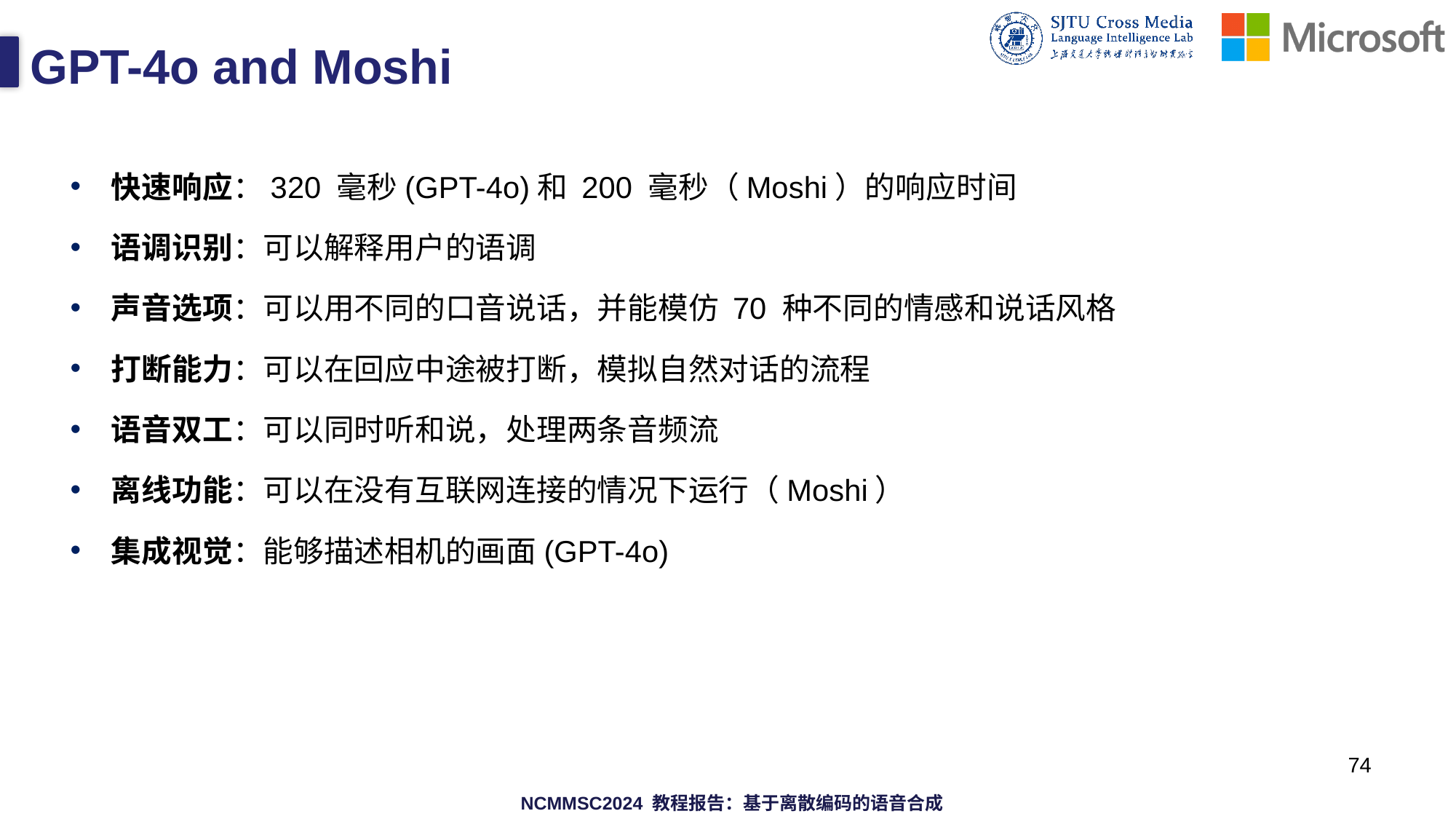

# GPT-4o and Moshi
快速响应：320 毫秒(GPT-4o)和 200 毫秒（Moshi）的响应时间
语调识别：可以解释用户的语调
声音选项：可以用不同的口音说话，并能模仿 70 种不同的情感和说话风格
打断能力：可以在回应中途被打断，模拟自然对话的流程
语音双工：可以同时听和说，处理两条音频流
离线功能：可以在没有互联网连接的情况下运行（Moshi）
集成视觉：能够描述相机的画面(GPT-4o)
74